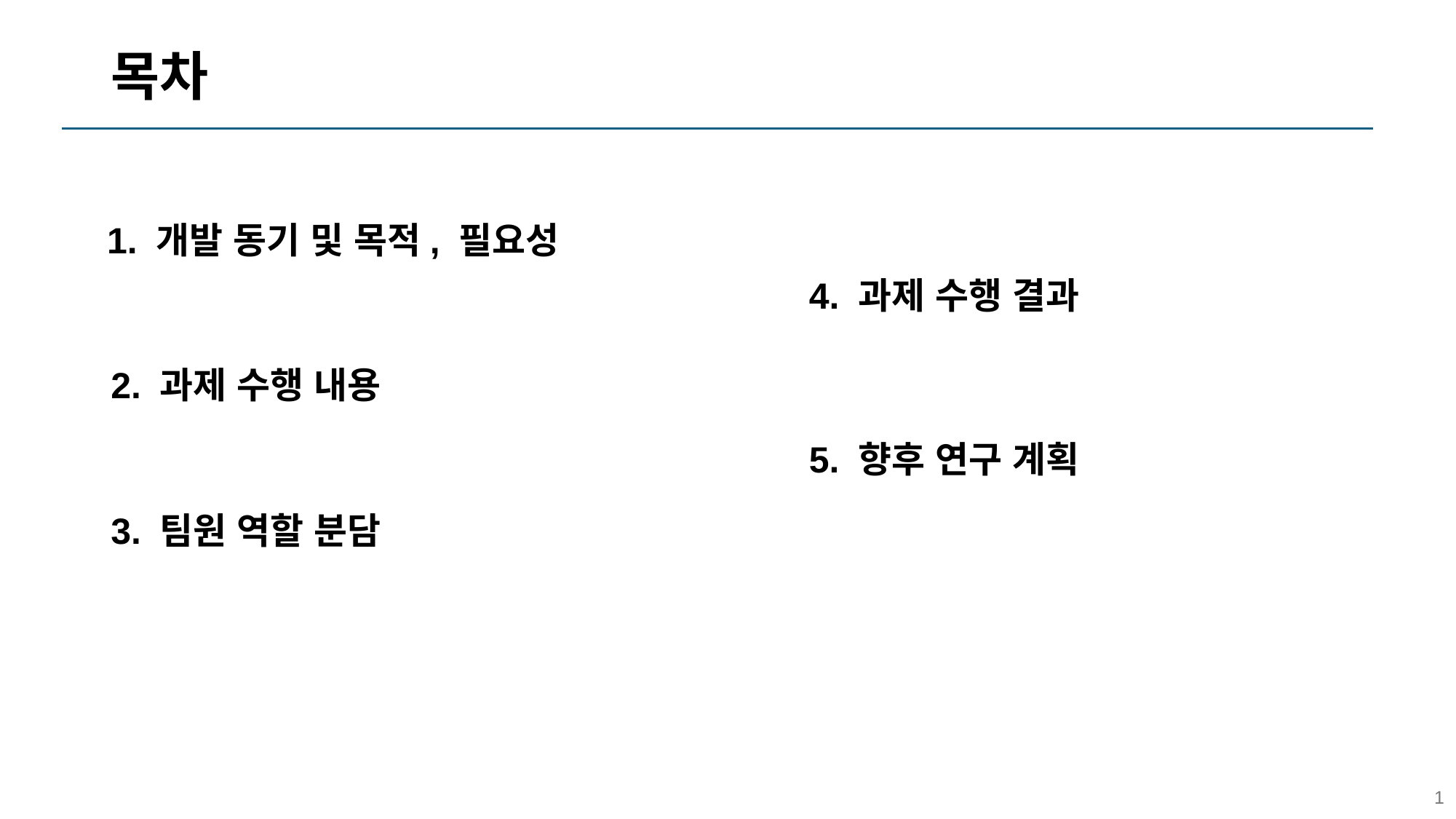

# 목차
1. 개발 동기 및 목적, 필요성
4. 과제 수행 결과
2. 과제 수행 내용
5. 향후 연구 계획
3. 팀원 역할 분담
1